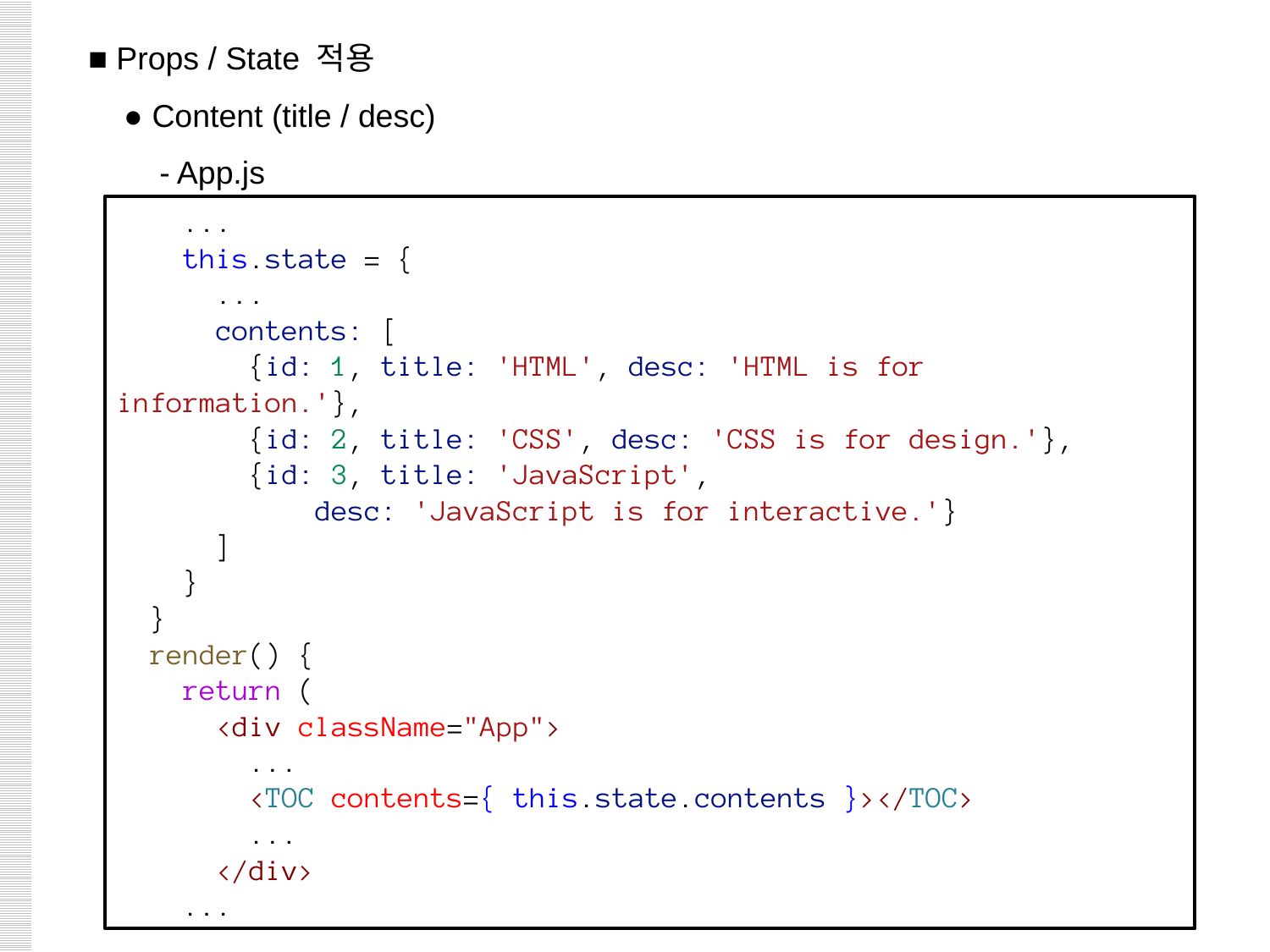

■ Props / State 적용
    ● Content (title / desc)
        - App.js
    ...
    this.state = {
      ...
      contents: [
        {id: 1, title: 'HTML', desc: 'HTML is for information.'},
        {id: 2, title: 'CSS', desc: 'CSS is for design.'},
        {id: 3, title: 'JavaScript',
            desc: 'JavaScript is for interactive.'}
      ]
    }
  }
  render() {
    return (
      <div className="App">
        ...
        <TOC contents={ this.state.contents }></TOC>
        ...
      </div>
    ...